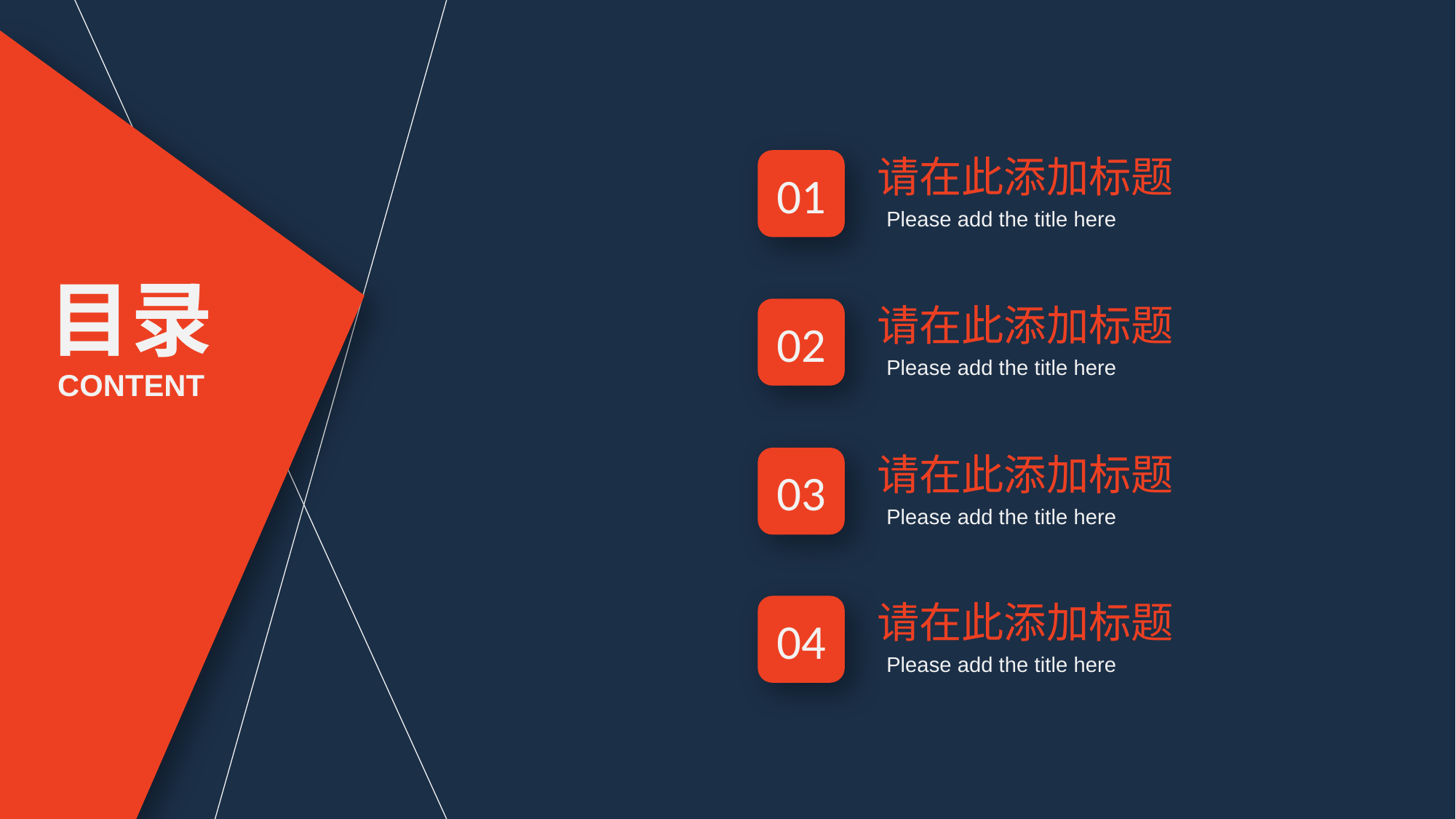

请在此添加标题

01
Please add the title here
目录
CONTENT
请在此添加标题

02
Please add the title here
请在此添加标题

03
Please add the title here
请在此添加标题

04
Please add the title here